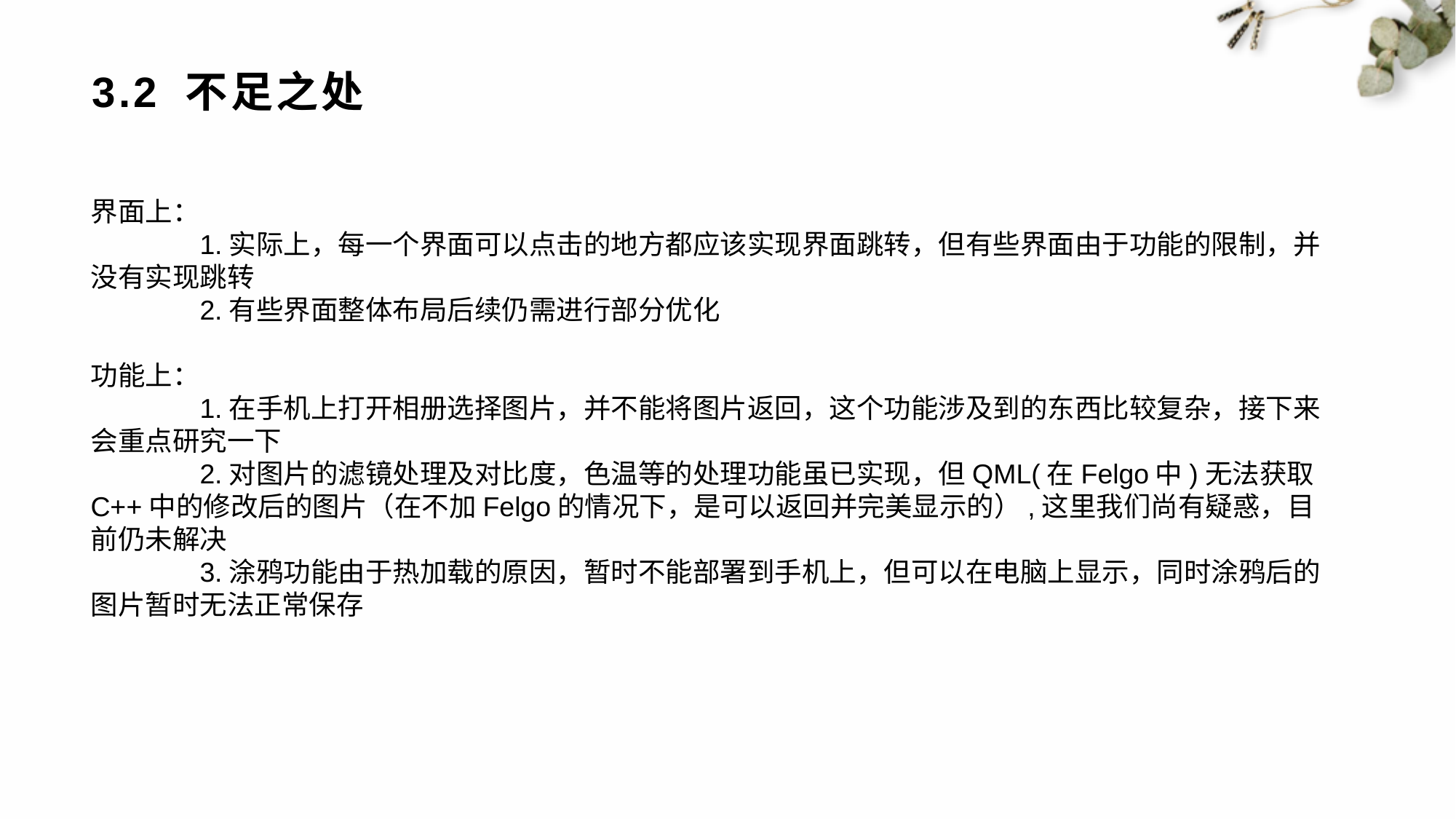

# 3.2 不足之处

界面上：
	1.实际上，每一个界面可以点击的地方都应该实现界面跳转，但有些界面由于功能的限制，并没有实现跳转
	2.有些界面整体布局后续仍需进行部分优化

功能上：
	1.在手机上打开相册选择图片，并不能将图片返回，这个功能涉及到的东西比较复杂，接下来会重点研究一下
	2.对图片的滤镜处理及对比度，色温等的处理功能虽已实现，但QML(在Felgo中)无法获取C++中的修改后的图片（在不加Felgo的情况下，是可以返回并完美显示的）,这里我们尚有疑惑，目前仍未解决
	3.涂鸦功能由于热加载的原因，暂时不能部署到手机上，但可以在电脑上显示，同时涂鸦后的图片暂时无法正常保存